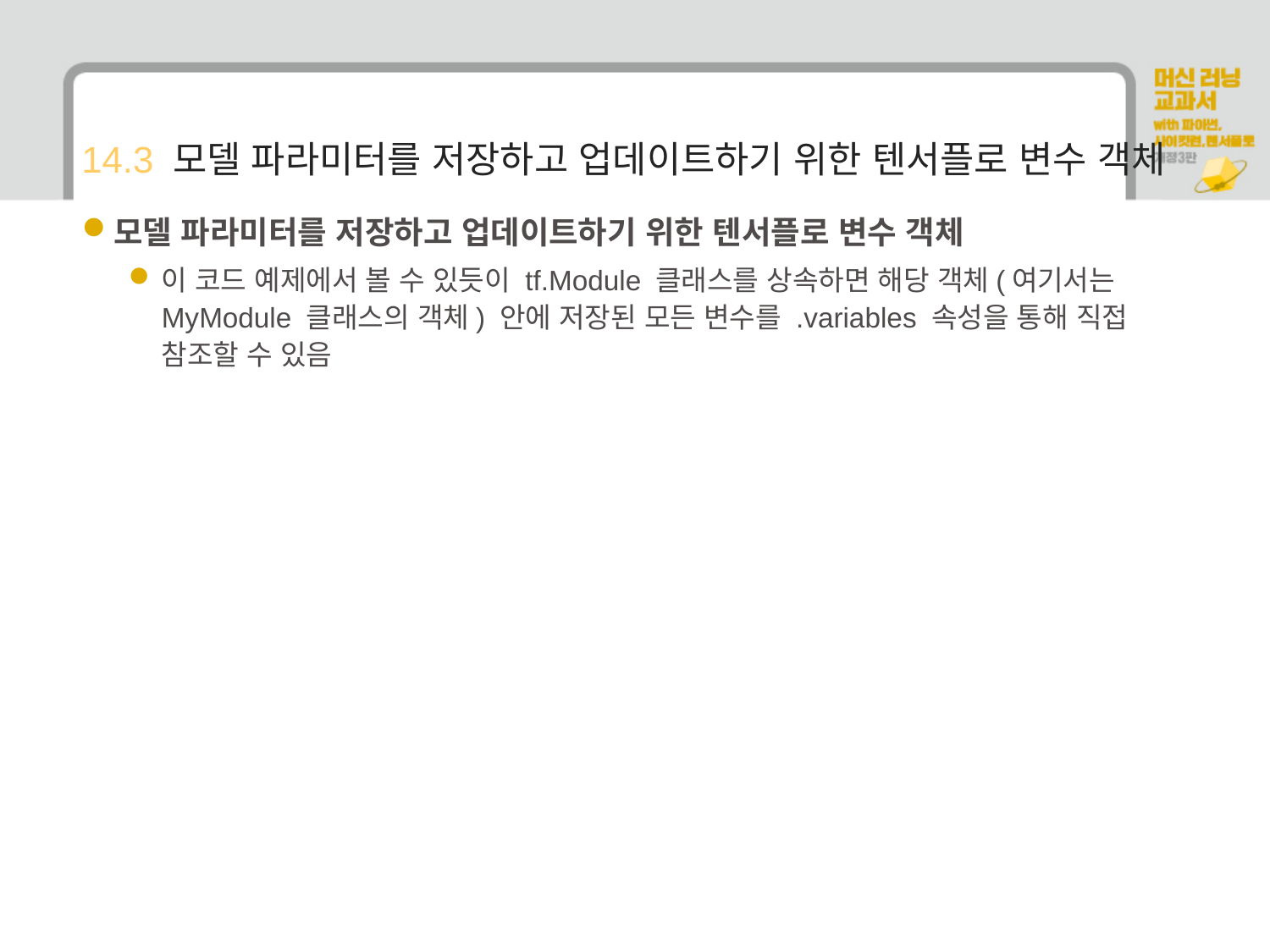

# 14.3 모델 파라미터를 저장하고 업데이트하기 위한 텐서플로 변수 객체
모델 파라미터를 저장하고 업데이트하기 위한 텐서플로 변수 객체
이 코드 예제에서 볼 수 있듯이 tf.Module 클래스를 상속하면 해당 객체(여기서는 MyModule 클래스의 객체) 안에 저장된 모든 변수를 .variables 속성을 통해 직접 참조할 수 있음